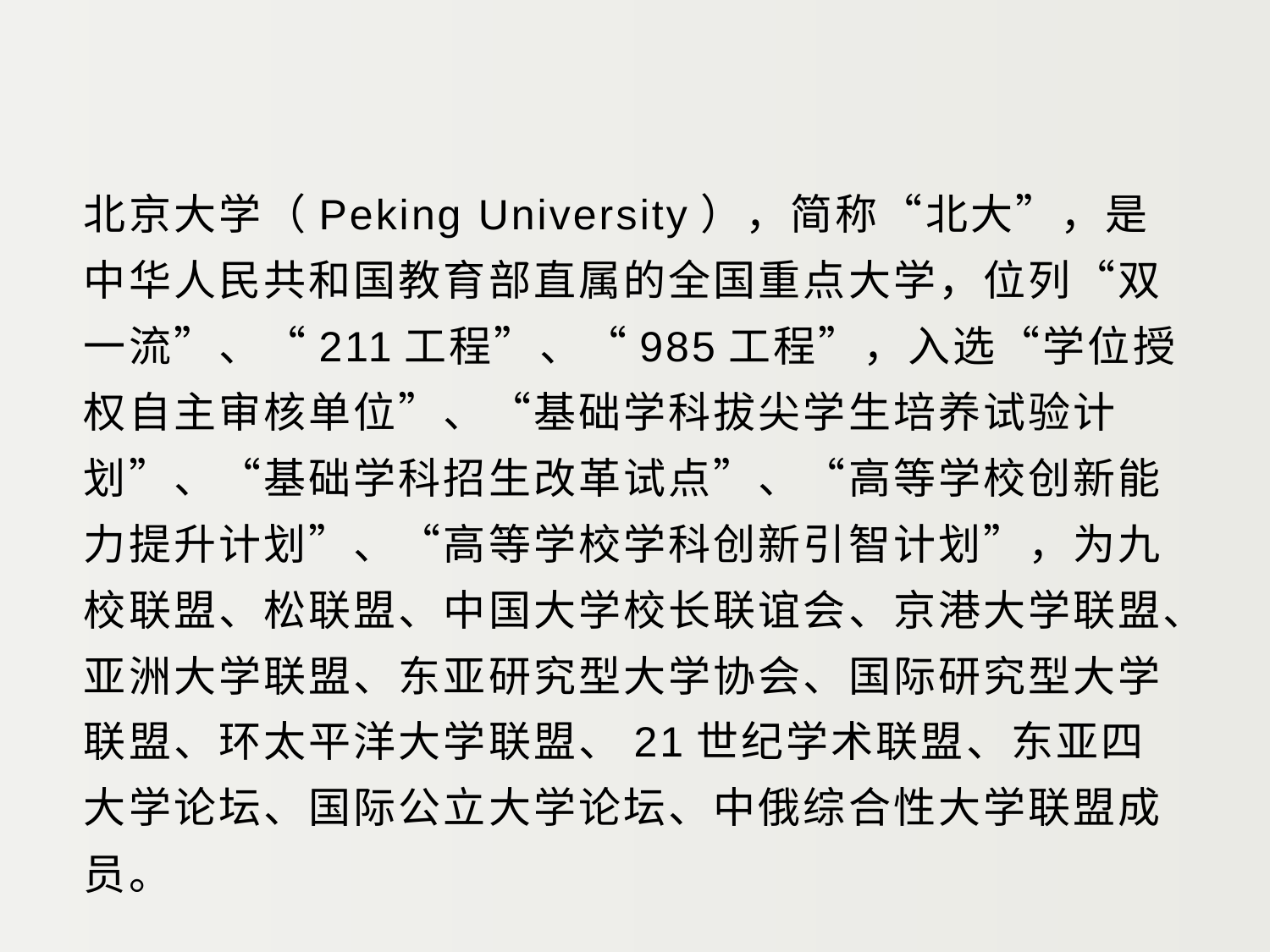

#
北京大学（Peking University），简称“北大”，是中华人民共和国教育部直属的全国重点大学，位列“双一流”、“211工程”、“985工程”，入选“学位授权自主审核单位”、“基础学科拔尖学生培养试验计划”、“基础学科招生改革试点”、“高等学校创新能力提升计划”、“高等学校学科创新引智计划”，为九校联盟、松联盟、中国大学校长联谊会、京港大学联盟、亚洲大学联盟、东亚研究型大学协会、国际研究型大学联盟、环太平洋大学联盟、21世纪学术联盟、东亚四大学论坛、国际公立大学论坛、中俄综合性大学联盟成员。